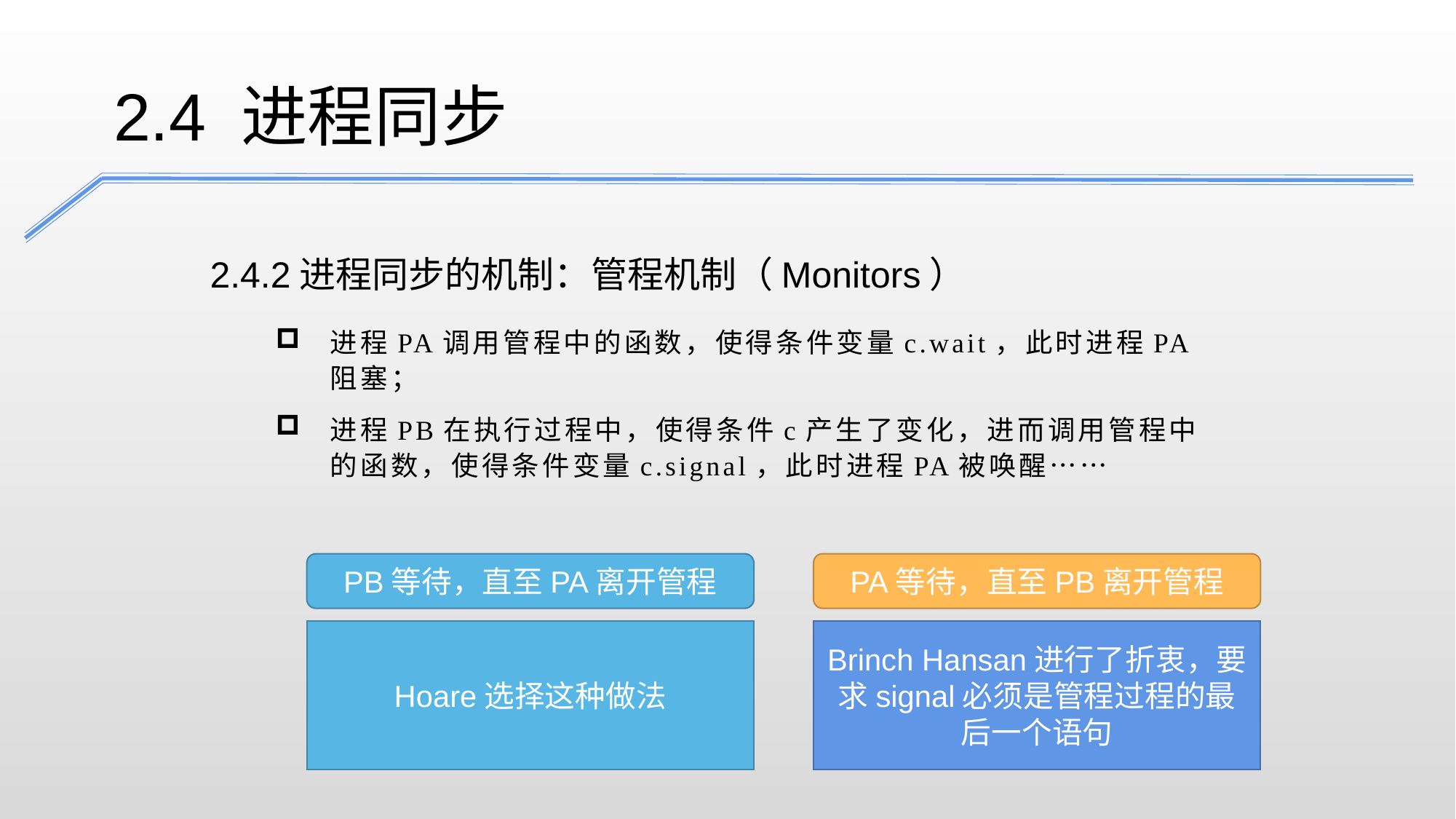

2.4 进程同步
2.4.2进程同步的机制：管程机制（Monitors）
进程PA调用管程中的函数，使得条件变量c.wait，此时进程PA阻塞；
进程PB在执行过程中，使得条件c产生了变化，进而调用管程中的函数，使得条件变量c.signal，此时进程PA被唤醒……
PB等待，直至PA离开管程
PA等待，直至PB离开管程
Hoare选择这种做法
Brinch Hansan进行了折衷，要求signal必须是管程过程的最后一个语句